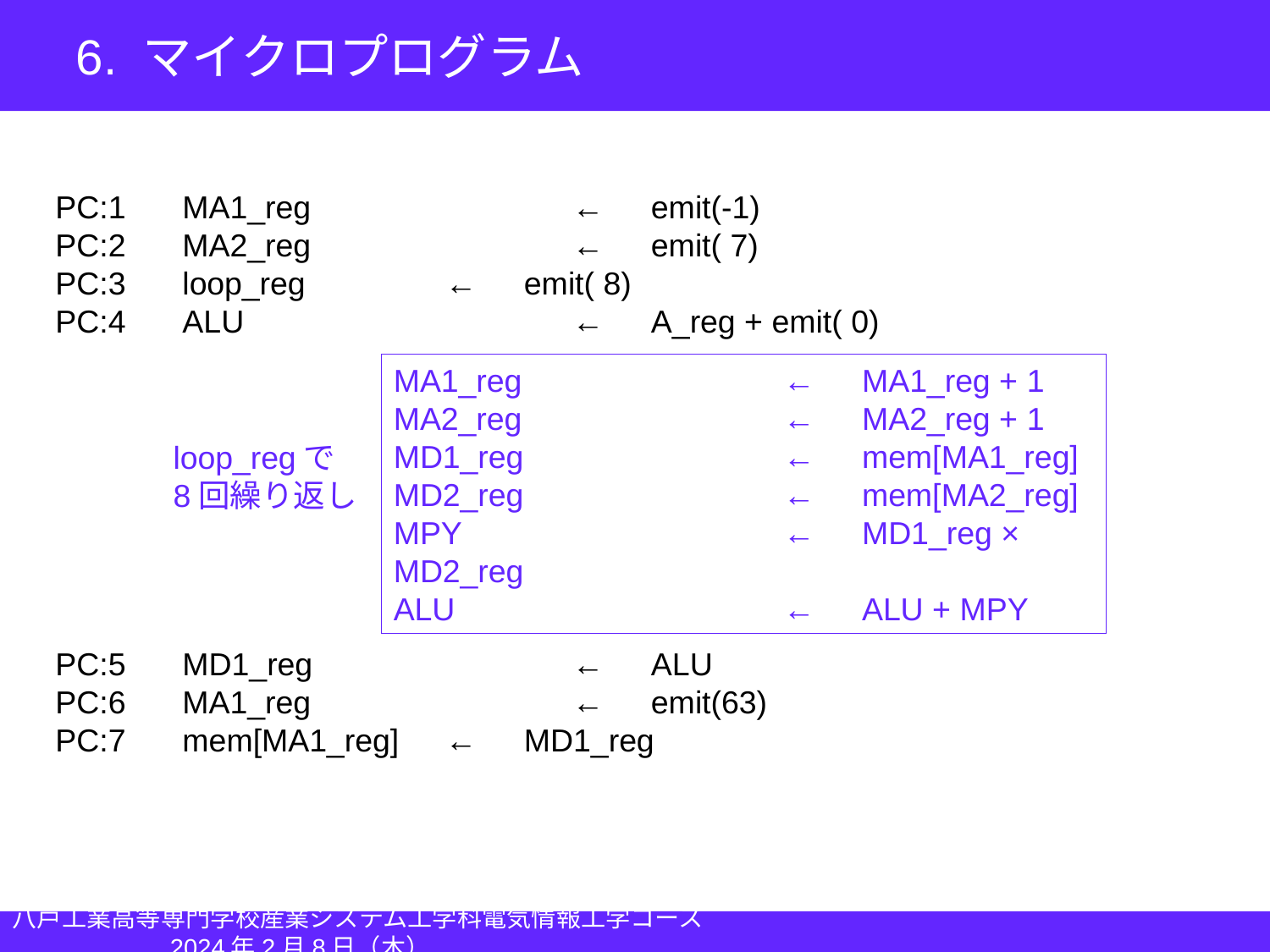

6. マイクロプログラム
PC:1	MA1_reg		 ←　emit(-1)
PC:2	MA2_reg		 ←　emit( 7)
PC:3	loop_reg		 ←　emit( 8)
PC:4	ALU			 ←　A_reg + emit( 0)

PC:5	MD1_reg		 ←　ALU
PC:6	MA1_reg		 ←　emit(63)
PC:7	mem[MA1_reg]	 ←　MD1_reg
MA1_reg		 ←　MA1_reg + 1
MA2_reg		 ←　MA2_reg + 1
MD1_reg		 ←　mem[MA1_reg]
MD2_reg		 ←　mem[MA2_reg]
MPY			 ←　MD1_reg × MD2_reg
ALU			 ←　ALU + MPY
loop_regで
8回繰り返し
八戸工業高等専門学校産業システム工学科電気情報工学コース					　2024年2月8日（木）